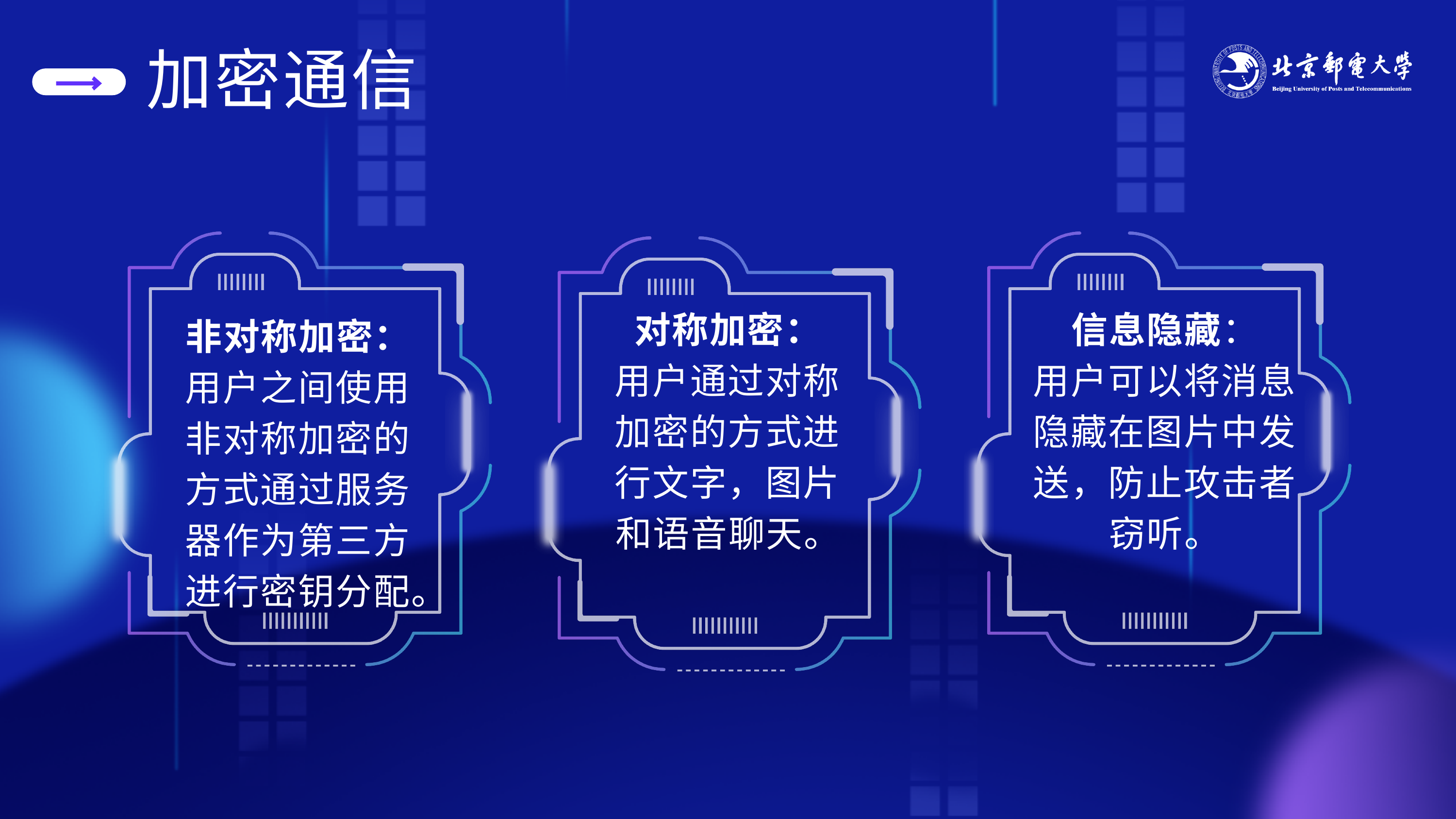

加密通信

对称加密：
用户通过对称加密的方式进行文字，图片和语音聊天。
信息隐藏：
用户可以将消息隐藏在图片中发送，防止攻击者窃听。
非对称加密：
用户之间使用非对称加密的方式通过服务器作为第三方进行密钥分配。